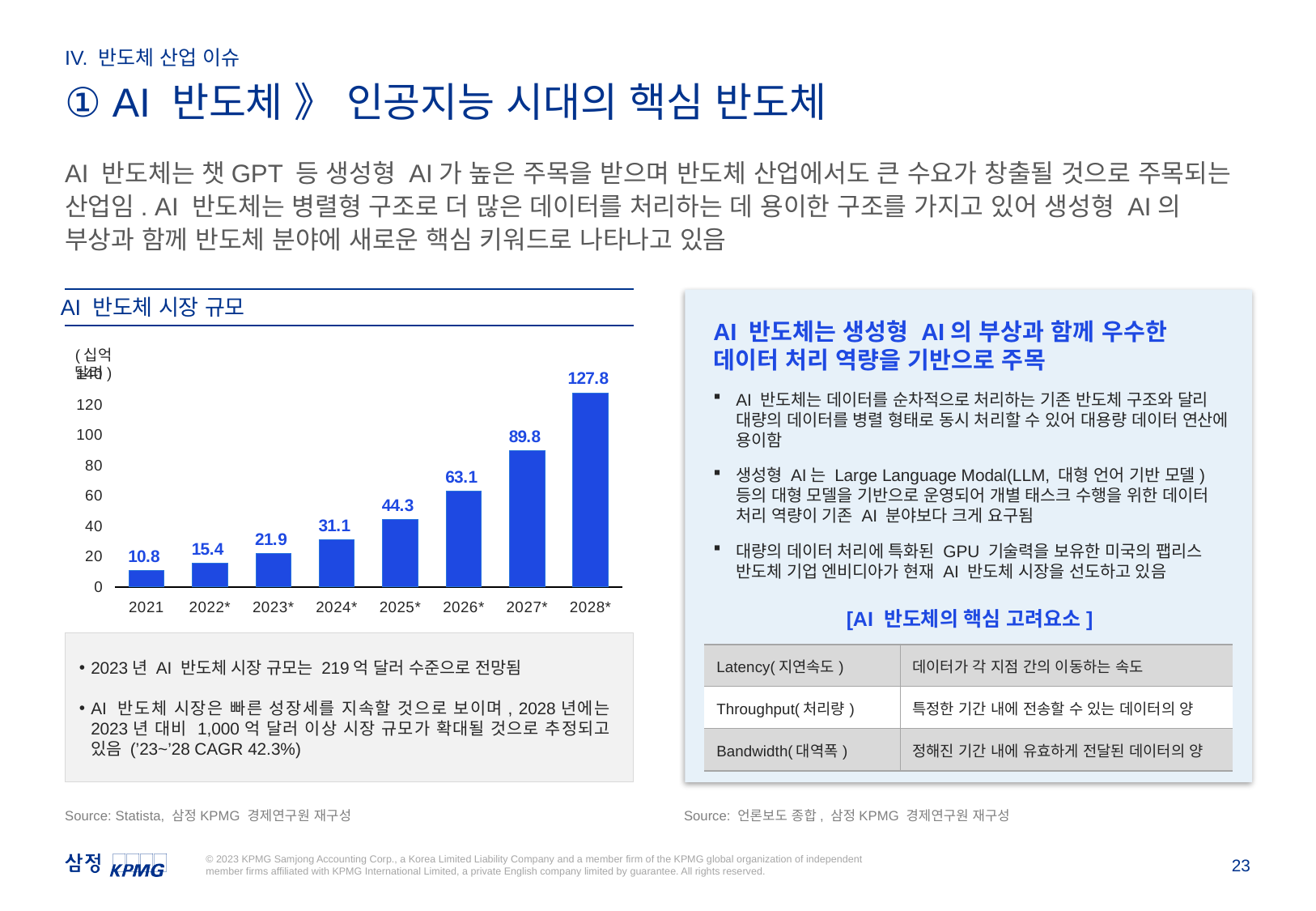

IV. 반도체 산업 이슈
① AI 반도체 》 인공지능 시대의 핵심 반도체
AI 반도체는 챗GPT 등 생성형 AI가 높은 주목을 받으며 반도체 산업에서도 큰 수요가 창출될 것으로 주목되는 산업임. AI 반도체는 병렬형 구조로 더 많은 데이터를 처리하는 데 용이한 구조를 가지고 있어 생성형 AI의 부상과 함께 반도체 분야에 새로운 핵심 키워드로 나타나고 있음
AI 반도체 시장 규모

AI 반도체는 생성형 AI의 부상과 함께 우수한 데이터 처리 역량을 기반으로 주목
AI 반도체는 데이터를 순차적으로 처리하는 기존 반도체 구조와 달리 대량의 데이터를 병렬 형태로 동시 처리할 수 있어 대용량 데이터 연산에 용이함
생성형 AI는 Large Language Modal(LLM, 대형 언어 기반 모델) 등의 대형 모델을 기반으로 운영되어 개별 태스크 수행을 위한 데이터 처리 역량이 기존 AI 분야보다 크게 요구됨
대량의 데이터 처리에 특화된 GPU 기술력을 보유한 미국의 팹리스 반도체 기업 엔비디아가 현재 AI 반도체 시장을 선도하고 있음
(십억 달러)

### Chart

| Category | Column1 |
|---|---|
| 2021 | 10.8 |
| 2022* | 15.4 |
| 2023* | 21.9 |
| 2024* | 31.1 |
| 2025* | 44.3 |
| 2026* | 63.1 |
| 2027* | 89.8 |
| 2028* | 127.8 |
[AI 반도체의 핵심 고려요소]
2023년 AI 반도체 시장 규모는 219억 달러 수준으로 전망됨

AI 반도체 시장은 빠른 성장세를 지속할 것으로 보이며, 2028년에는 2023년 대비 1,000억 달러 이상 시장 규모가 확대될 것으로 추정되고 있음 (’23~’28 CAGR 42.3%)
| Latency(지연속도) | 데이터가 각 지점 간의 이동하는 속도 |
| --- | --- |
| Throughput(처리량) | 특정한 기간 내에 전송할 수 있는 데이터의 양 |
| Bandwidth(대역폭) | 정해진 기간 내에 유효하게 전달된 데이터의 양 |
Source: Statista, 삼정KPMG 경제연구원 재구성
Source: 언론보도 종합, 삼정KPMG 경제연구원 재구성